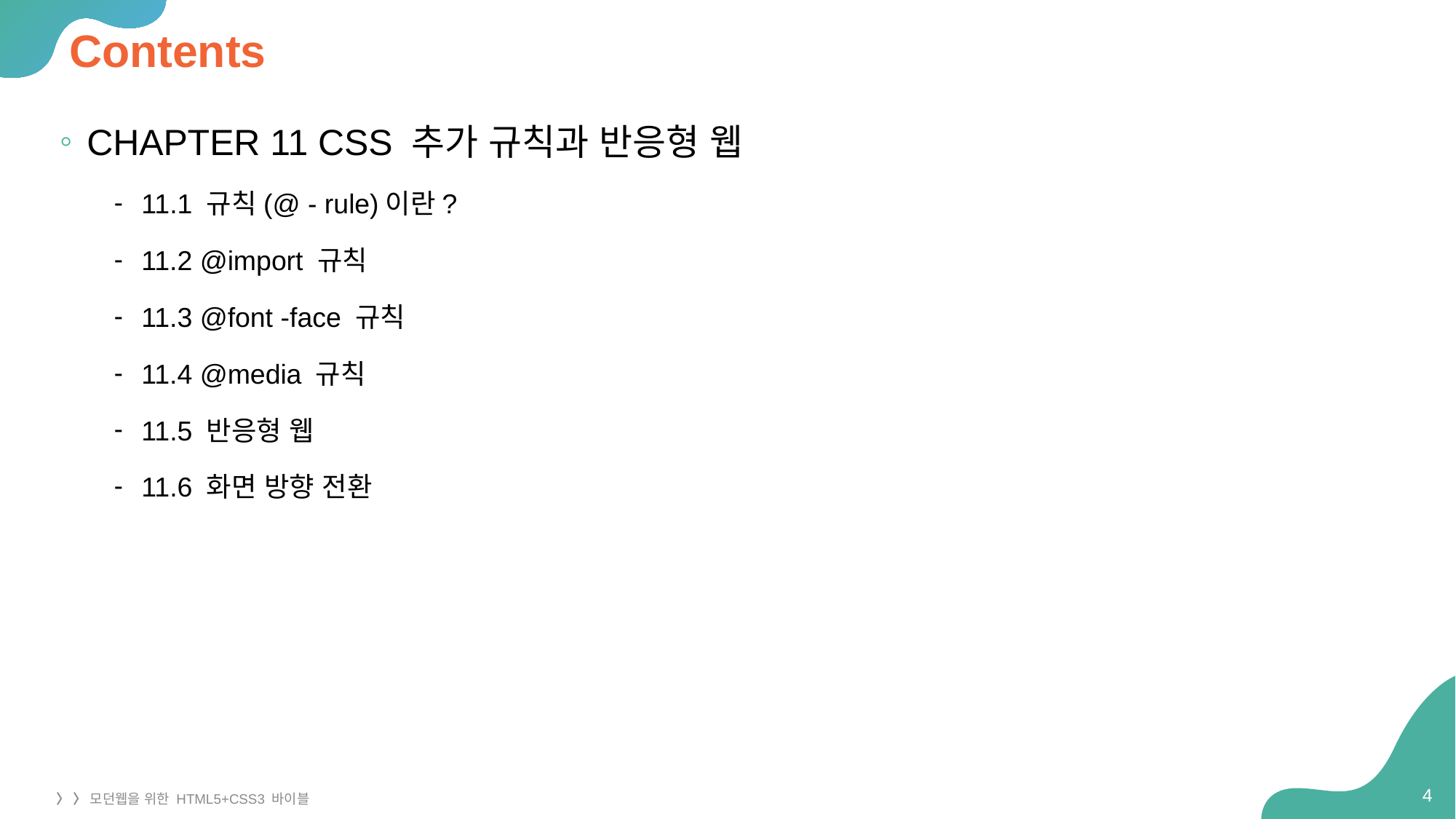

# Contents
CHAPTER 11 CSS 추가 규칙과 반응형 웹
11.1 규칙(@ - rule)이란?
11.2 @import 규칙
11.3 @font -face 규칙
11.4 @media 규칙
11.5 반응형 웹
11.6 화면 방향 전환

4
〉 〉 모던웹을 위한 HTML5+CSS3 바이블